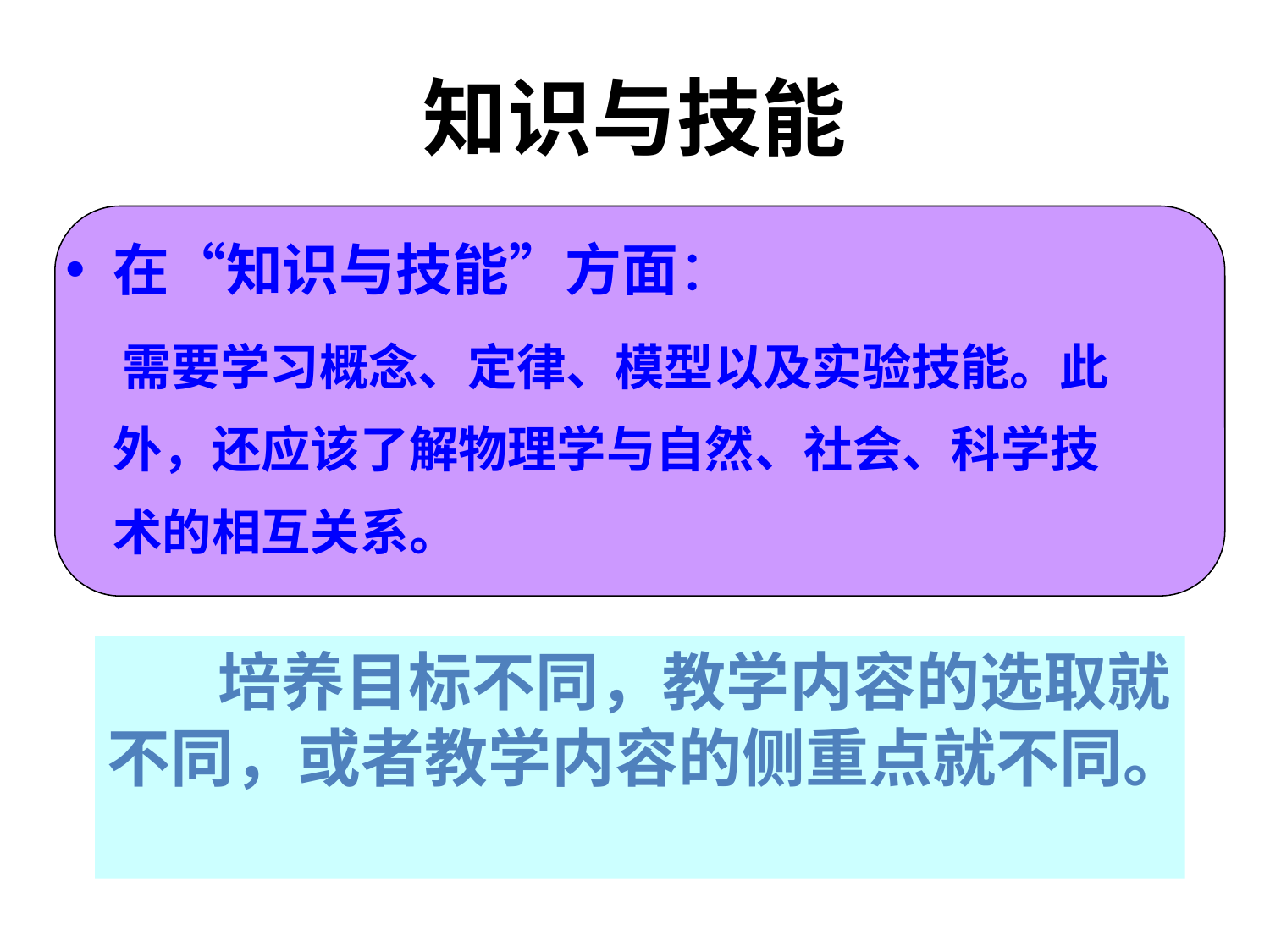

# 知识与技能
在“知识与技能”方面：
    需要学习概念、定律、模型以及实验技能。此外，还应该了解物理学与自然、社会、科学技术的相互关系。

  培养目标不同，教学内容的选取就不同，或者教学内容的侧重点就不同。